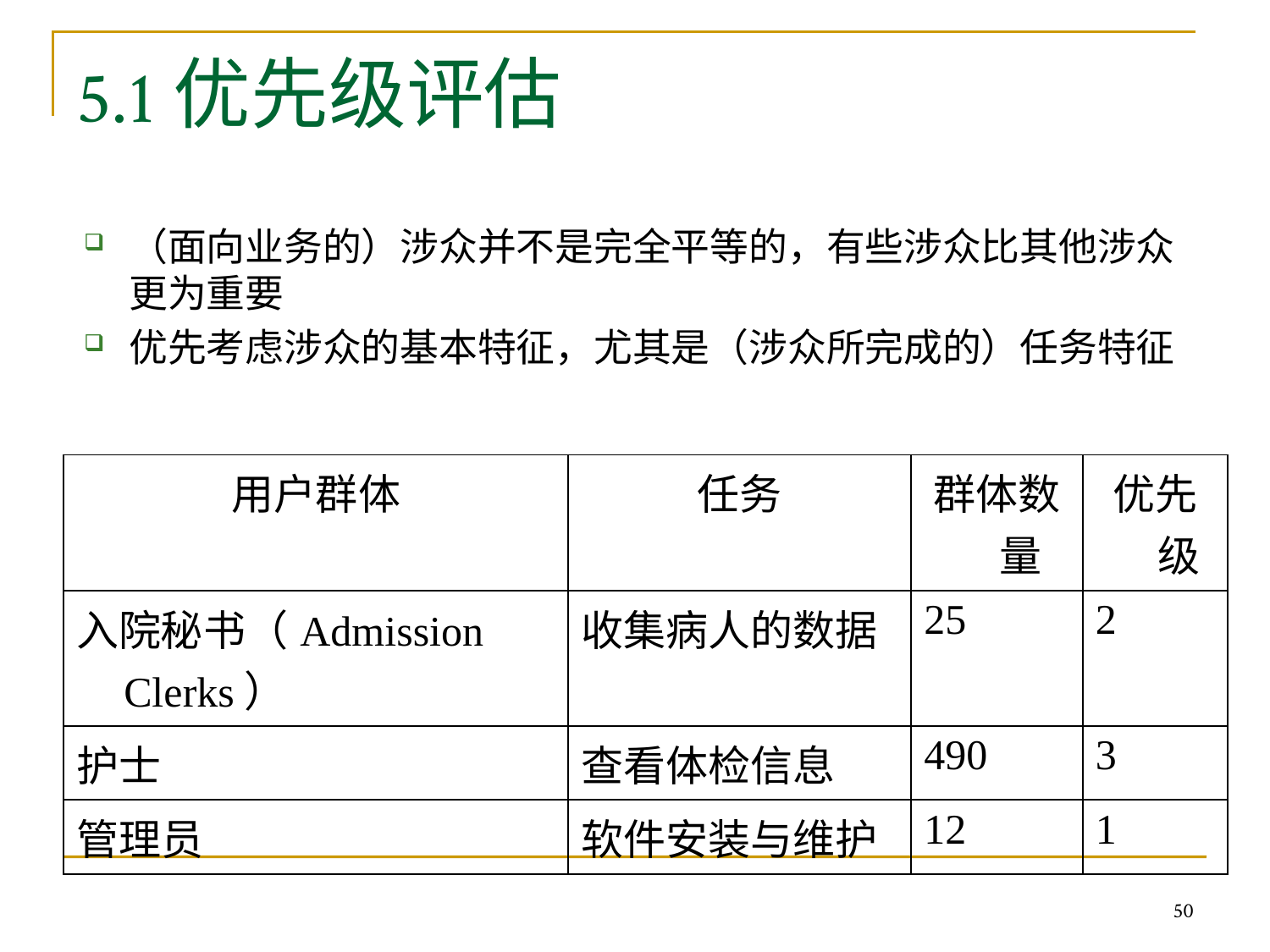

# 5.1优先级评估
（面向业务的）涉众并不是完全平等的，有些涉众比其他涉众更为重要
优先考虑涉众的基本特征，尤其是（涉众所完成的）任务特征
| 用户群体 | 任务 | 群体数量 | 优先级 |
| --- | --- | --- | --- |
| 入院秘书（Admission Clerks） | 收集病人的数据 | 25 | 2 |
| 护士 | 查看体检信息 | 490 | 3 |
| 管理员 | 软件安装与维护 | 12 | 1 |
50